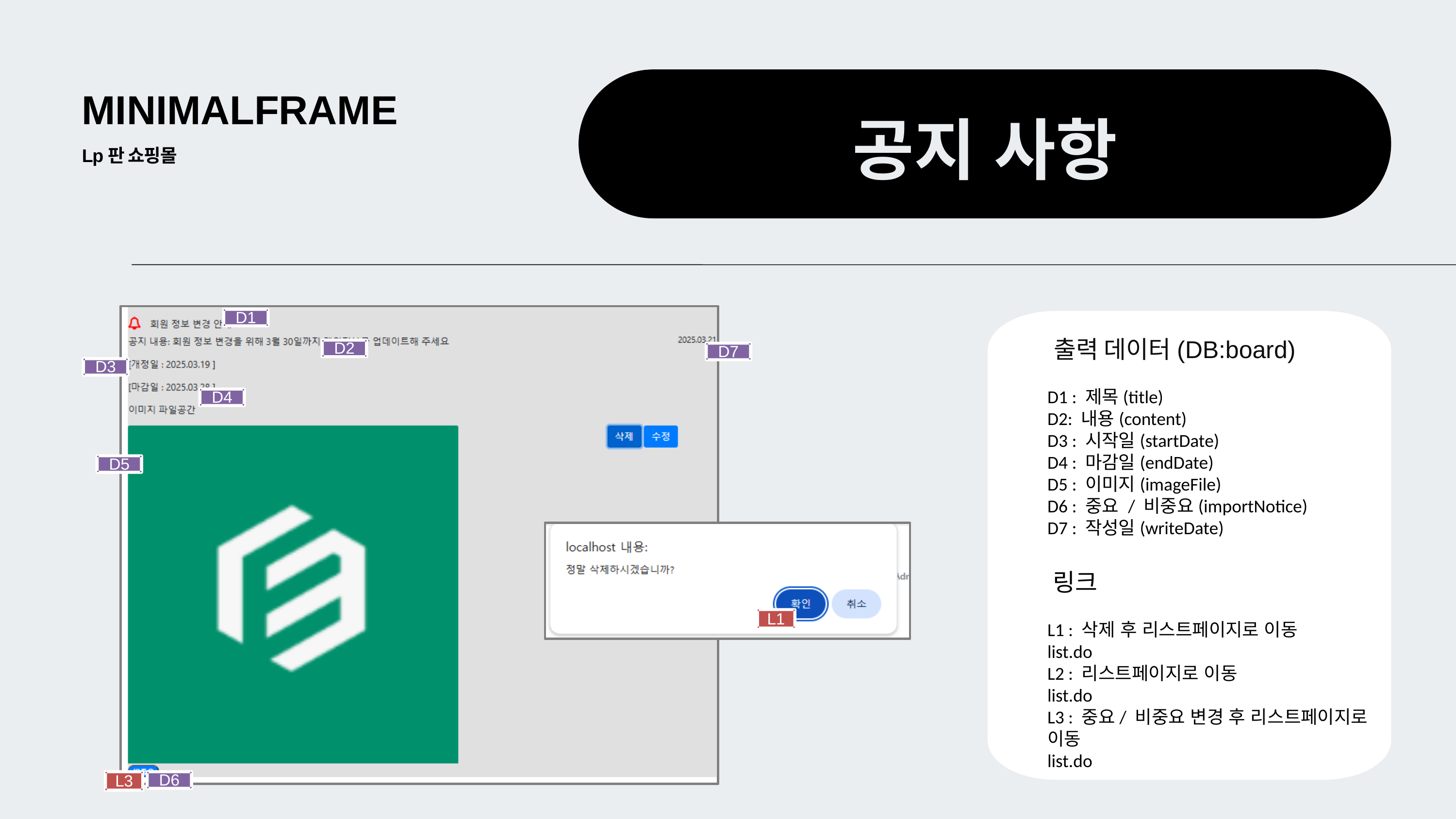

MINIMALFRAME
공지 사항
Lp판 쇼핑몰

D1

D2

D7

D3

D4

D5

L1

L3

D6

출력 데이터(DB:board)

D1 : 제목(title)
D2: 내용(content)
D3 : 시작일(startDate)
D4 : 마감일(endDate)
D5 : 이미지(imageFile)
D6 : 중요 / 비중요(importNotice)
D7 : 작성일(writeDate)

링크

L1 : 삭제 후 리스트페이지로 이동
list.do
L2 : 리스트페이지로 이동
list.do
L3 : 중요/ 비중요 변경 후 리스트페이지로 이동
list.do